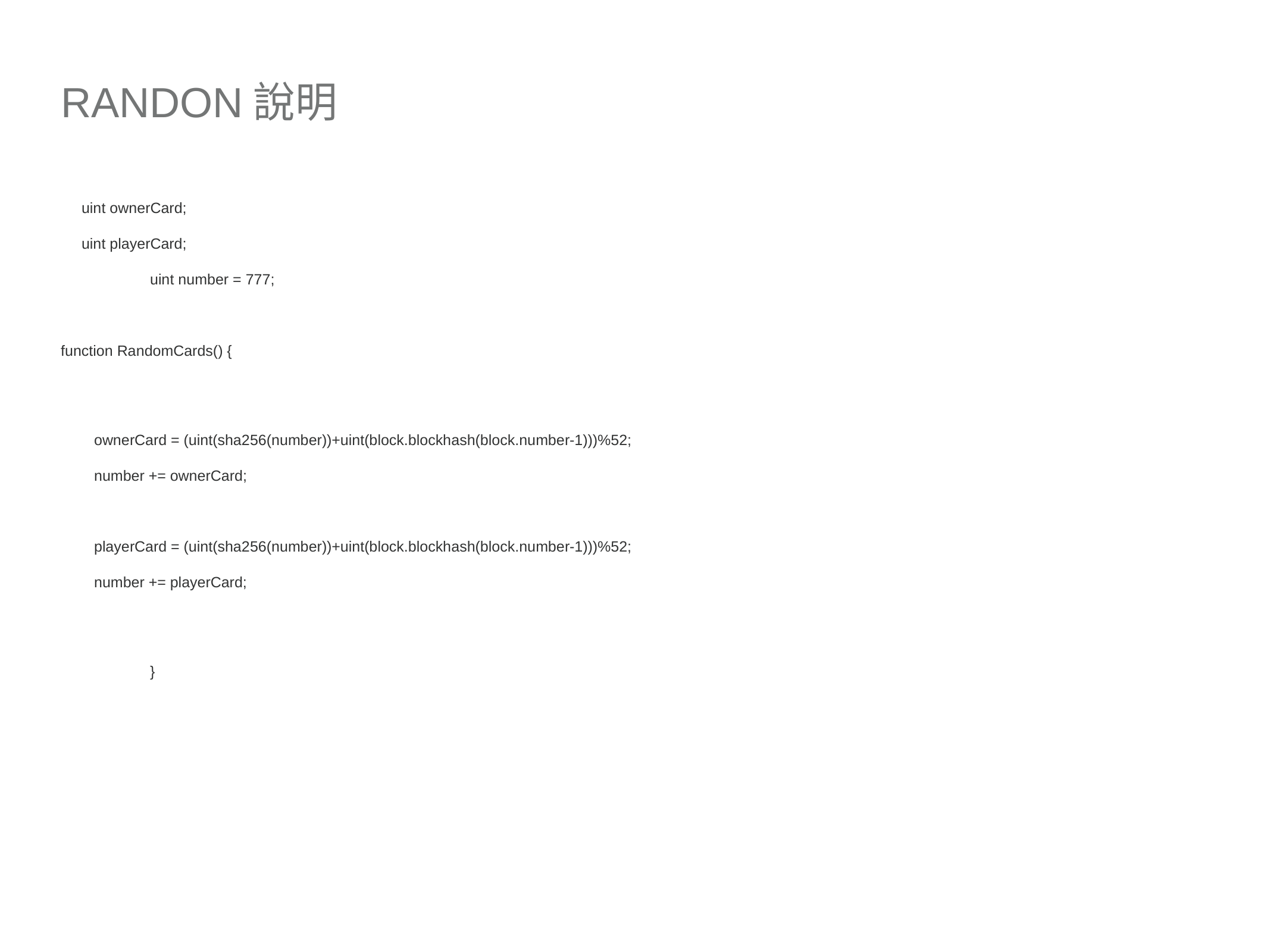

# Randon說明

     uint ownerCard;

     uint playerCard;

	uint number = 777;

function RandomCards() {

        ownerCard = (uint(sha256(number))+uint(block.blockhash(block.number-1)))%52;

        number += ownerCard;

        playerCard = (uint(sha256(number))+uint(block.blockhash(block.number-1)))%52;

        number += playerCard;

	}